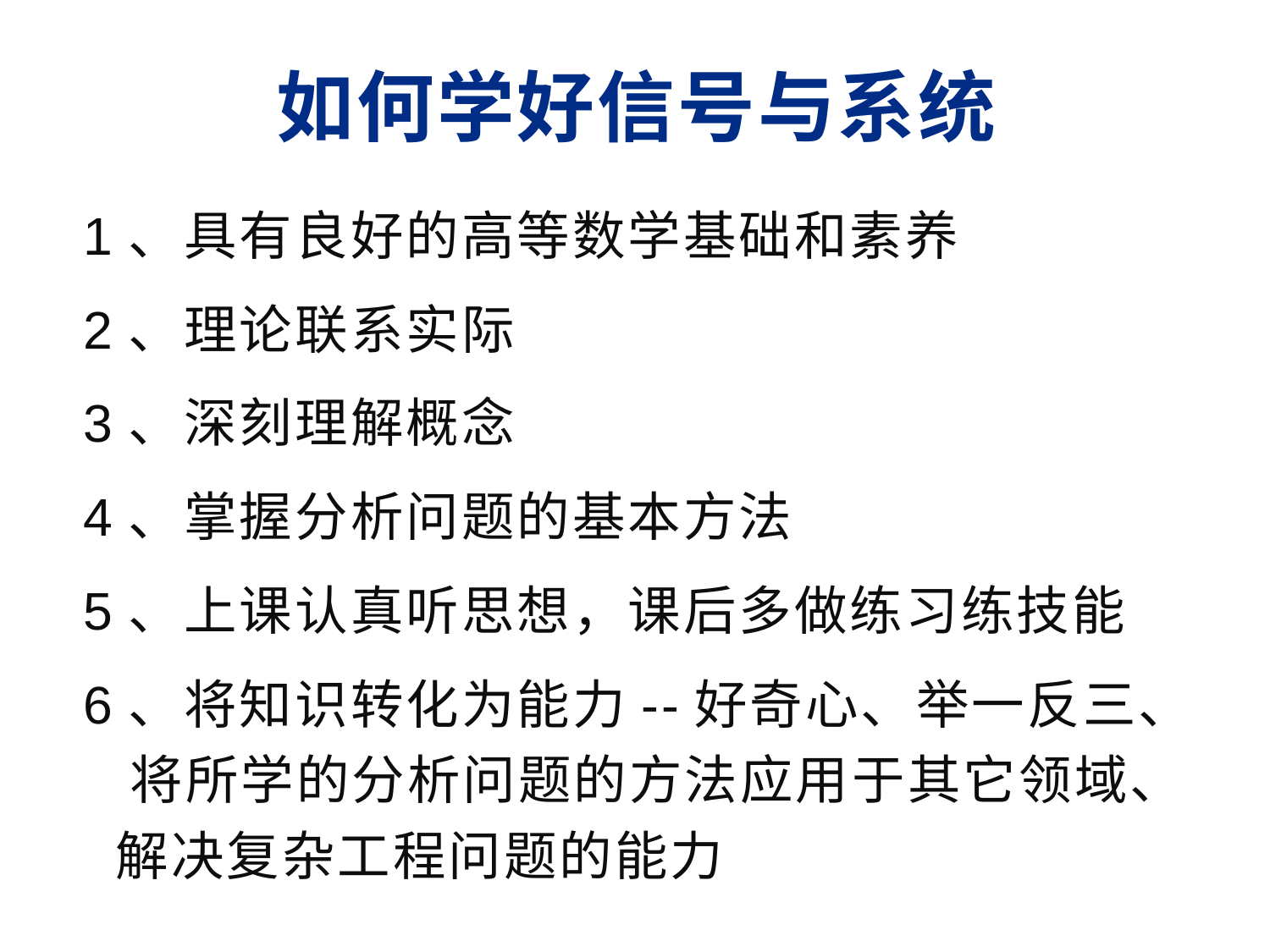

# 如何学好信号与系统
1、具有良好的高等数学基础和素养
2、理论联系实际
3、深刻理解概念
4、掌握分析问题的基本方法
5、上课认真听思想，课后多做练习练技能
6、将知识转化为能力--好奇心、举一反三、   将所学的分析问题的方法应用于其它领域、解决复杂工程问题的能力